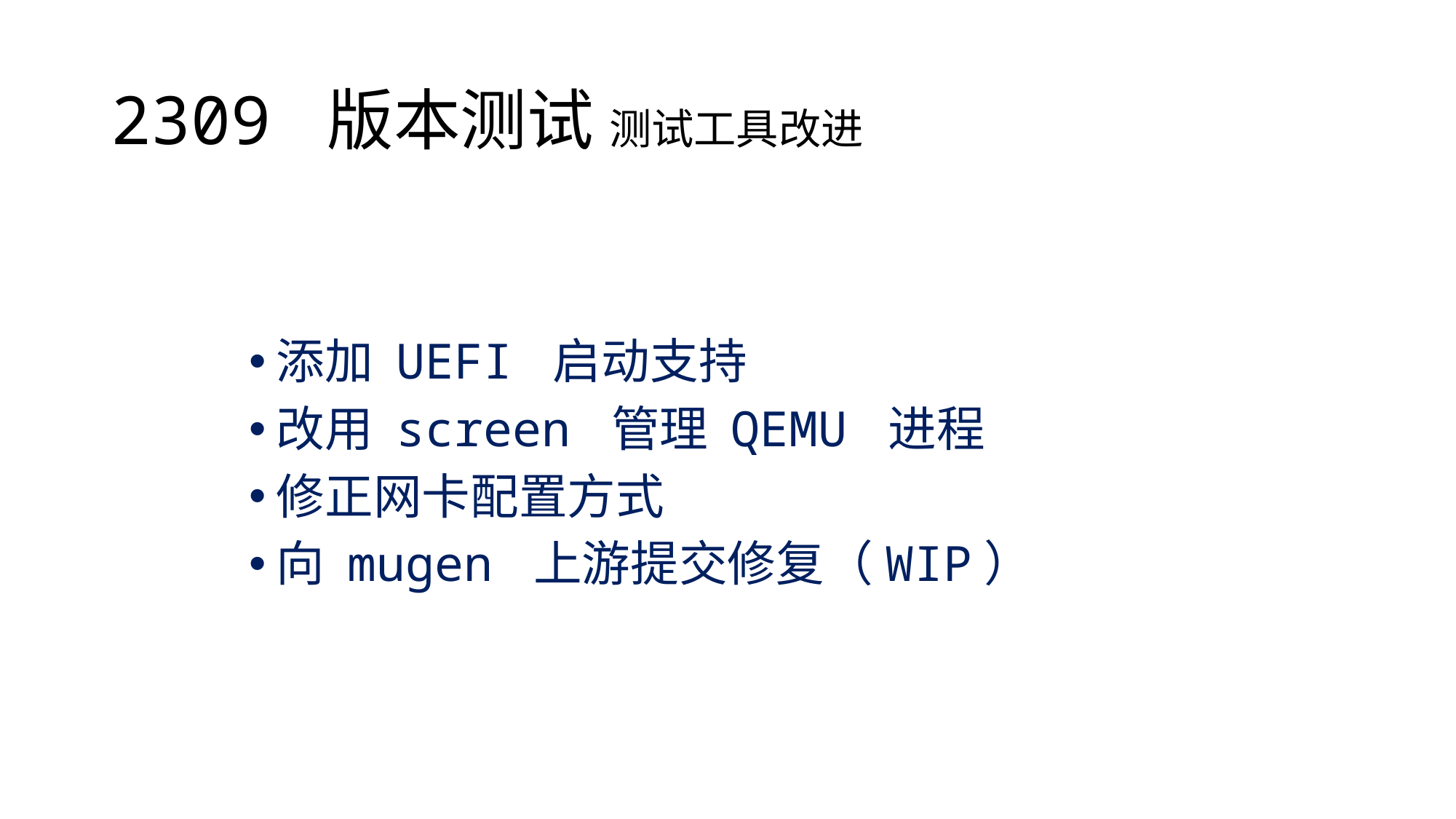

# 2309 版本测试 测试工具改进
添加 UEFI 启动支持
改用 screen 管理 QEMU 进程
修正网卡配置方式
向 mugen 上游提交修复（WIP）